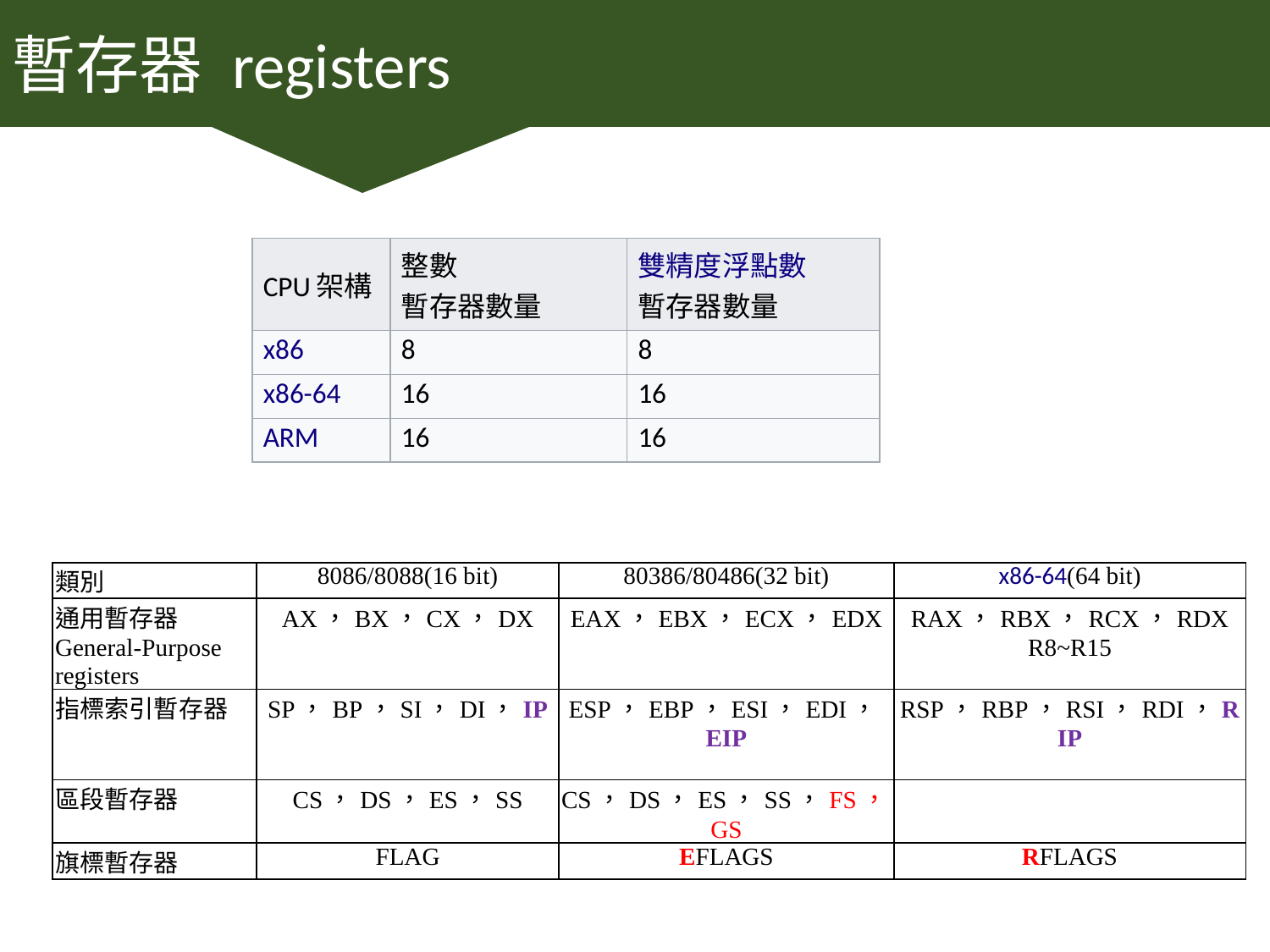

暫存器 registers
| CPU架構 | 整數 暫存器數量 | 雙精度浮點數 暫存器數量 |
| --- | --- | --- |
| x86 | 8 | 8 |
| x86-64 | 16 | 16 |
| ARM | 16 | 16 |
| 類別 | 8086/8088(16 bit) | 80386/80486(32 bit) | x86-64(64 bit) |
| --- | --- | --- | --- |
| 通用暫存器 General-Purpose registers | AX，BX，CX，DX | EAX，EBX，ECX，EDX | RAX，RBX，RCX，RDX R8~R15 |
| 指標索引暫存器 | SP，BP，SI，DI，IP | ESP，EBP，ESI，EDI，EIP | RSP，RBP，RSI，RDI，RIP |
| 區段暫存器 | CS，DS，ES，SS | CS，DS，ES，SS，FS，GS |  |
| 旗標暫存器 | FLAG | EFLAGS | RFLAGS |